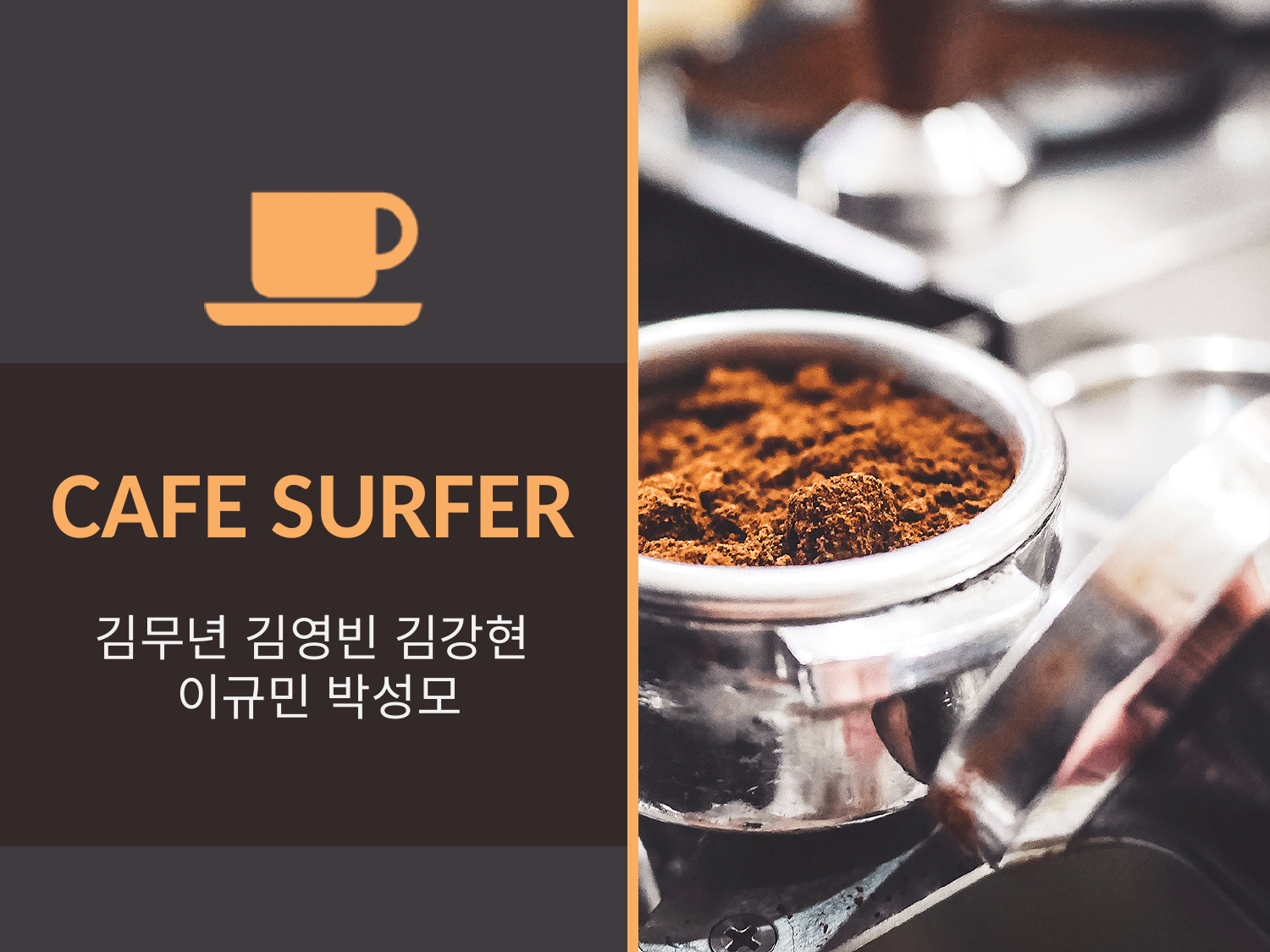

# CAFE SURFER
김무년 김영빈 김강현
이규민 박성모